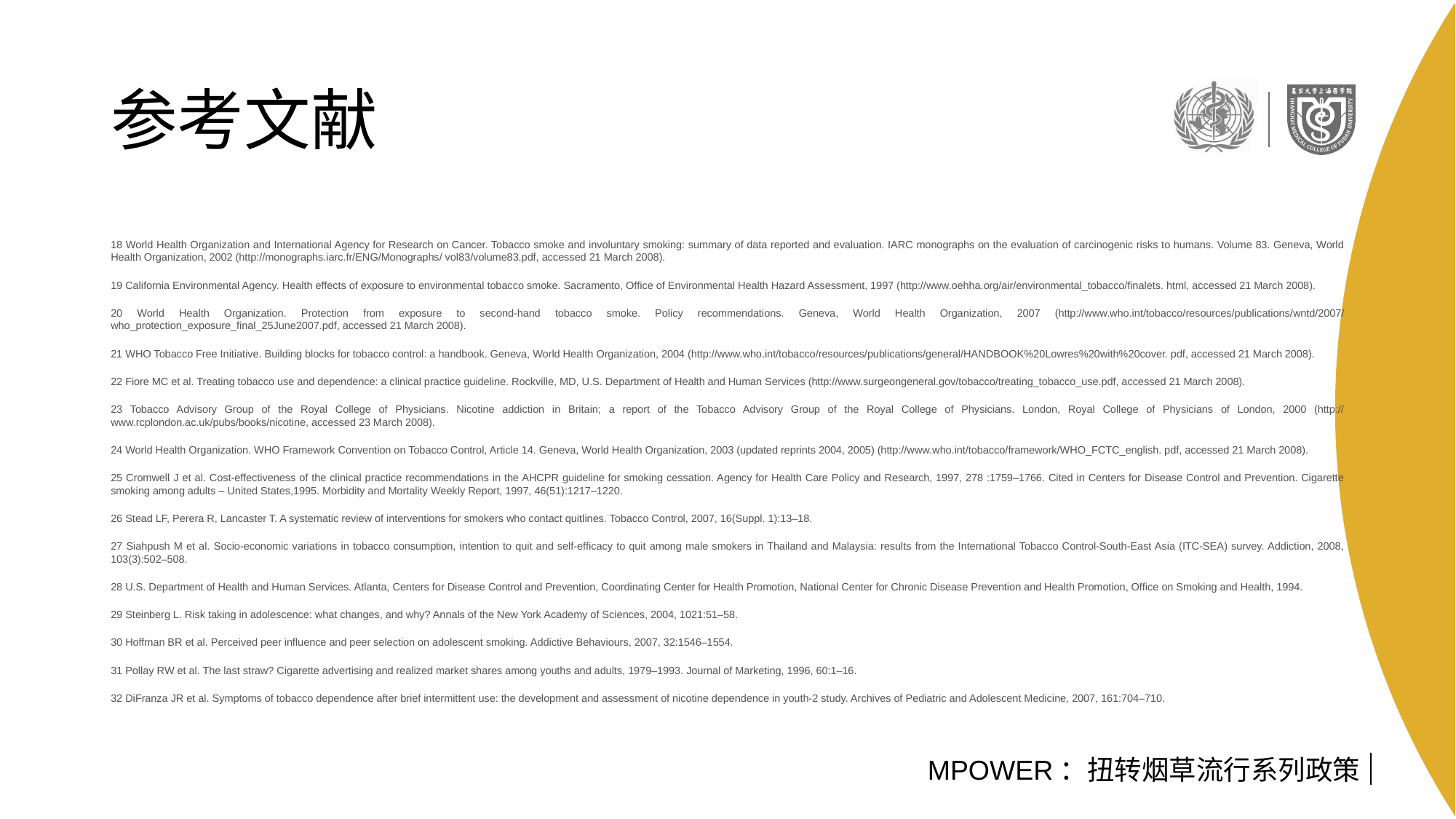

# 参考文献
18 World Health Organization and International Agency for Research on Cancer. Tobacco smoke and involuntary smoking: summary of data reported and evaluation. IARC monographs on the evaluation of carcinogenic risks to humans. Volume 83. Geneva, World Health Organization, 2002 (http://monographs.iarc.fr/ENG/Monographs/ vol83/volume83.pdf, accessed 21 March 2008).
19 California Environmental Agency. Health effects of exposure to environmental tobacco smoke. Sacramento, Ofﬁce of Environmental Health Hazard Assessment, 1997 (http://www.oehha.org/air/environmental_tobacco/ﬁnalets. html, accessed 21 March 2008).
20 World Health Organization. Protection from exposure to second-hand tobacco smoke. Policy recommendations. Geneva, World Health Organization, 2007 (http://www.who.int/tobacco/resources/publications/wntd/2007/ who_protection_exposure_ﬁnal_25June2007.pdf, accessed 21 March 2008).
21 WHO Tobacco Free Initiative. Building blocks for tobacco control: a handbook. Geneva, World Health Organization, 2004 (http://www.who.int/tobacco/resources/publications/general/HANDBOOK%20Lowres%20with%20cover. pdf, accessed 21 March 2008).
22 Fiore MC et al. Treating tobacco use and dependence: a clinical practice guideline. Rockville, MD, U.S. Department of Health and Human Services (http://www.surgeongeneral.gov/tobacco/treating_tobacco_use.pdf, accessed 21 March 2008).
23 Tobacco Advisory Group of the Royal College of Physicians. Nicotine addiction in Britain; a report of the Tobacco Advisory Group of the Royal College of Physicians. London, Royal College of Physicians of London, 2000 (http:// www.rcplondon.ac.uk/pubs/books/nicotine, accessed 23 March 2008).
24 World Health Organization. WHO Framework Convention on Tobacco Control, Article 14. Geneva, World Health Organization, 2003 (updated reprints 2004, 2005) (http://www.who.int/tobacco/framework/WHO_FCTC_english. pdf, accessed 21 March 2008).
25 Cromwell J et al. Cost-effectiveness of the clinical practice recommendations in the AHCPR guideline for smoking cessation. Agency for Health Care Policy and Research, 1997, 278 :1759–1766. Cited in Centers for Disease Control and Prevention. Cigarette smoking among adults – United States,1995. Morbidity and Mortality Weekly Report, 1997, 46(51):1217–1220.
26 Stead LF, Perera R, Lancaster T. A systematic review of interventions for smokers who contact quitlines. Tobacco Control, 2007, 16(Suppl. 1):13–18.
27 Siahpush M et al. Socio-economic variations in tobacco consumption, intention to quit and self-efﬁcacy to quit among male smokers in Thailand and Malaysia: results from the International Tobacco Control-South-East Asia (ITC-SEA) survey. Addiction, 2008, 103(3):502–508.
28 U.S. Department of Health and Human Services. Atlanta, Centers for Disease Control and Prevention, Coordinating Center for Health Promotion, National Center for Chronic Disease Prevention and Health Promotion, Ofﬁce on Smoking and Health, 1994.
29 Steinberg L. Risk taking in adolescence: what changes, and why? Annals of the New York Academy of Sciences, 2004, 1021:51–58.
30 Hoffman BR et al. Perceived peer inﬂuence and peer selection on adolescent smoking. Addictive Behaviours, 2007, 32:1546–1554.
31 Pollay RW et al. The last straw? Cigarette advertising and realized market shares among youths and adults, 1979–1993. Journal of Marketing, 1996, 60:1–16.
32 DiFranza JR et al. Symptoms of tobacco dependence after brief intermittent use: the development and assessment of nicotine dependence in youth-2 study. Archives of Pediatric and Adolescent Medicine, 2007, 161:704–710.